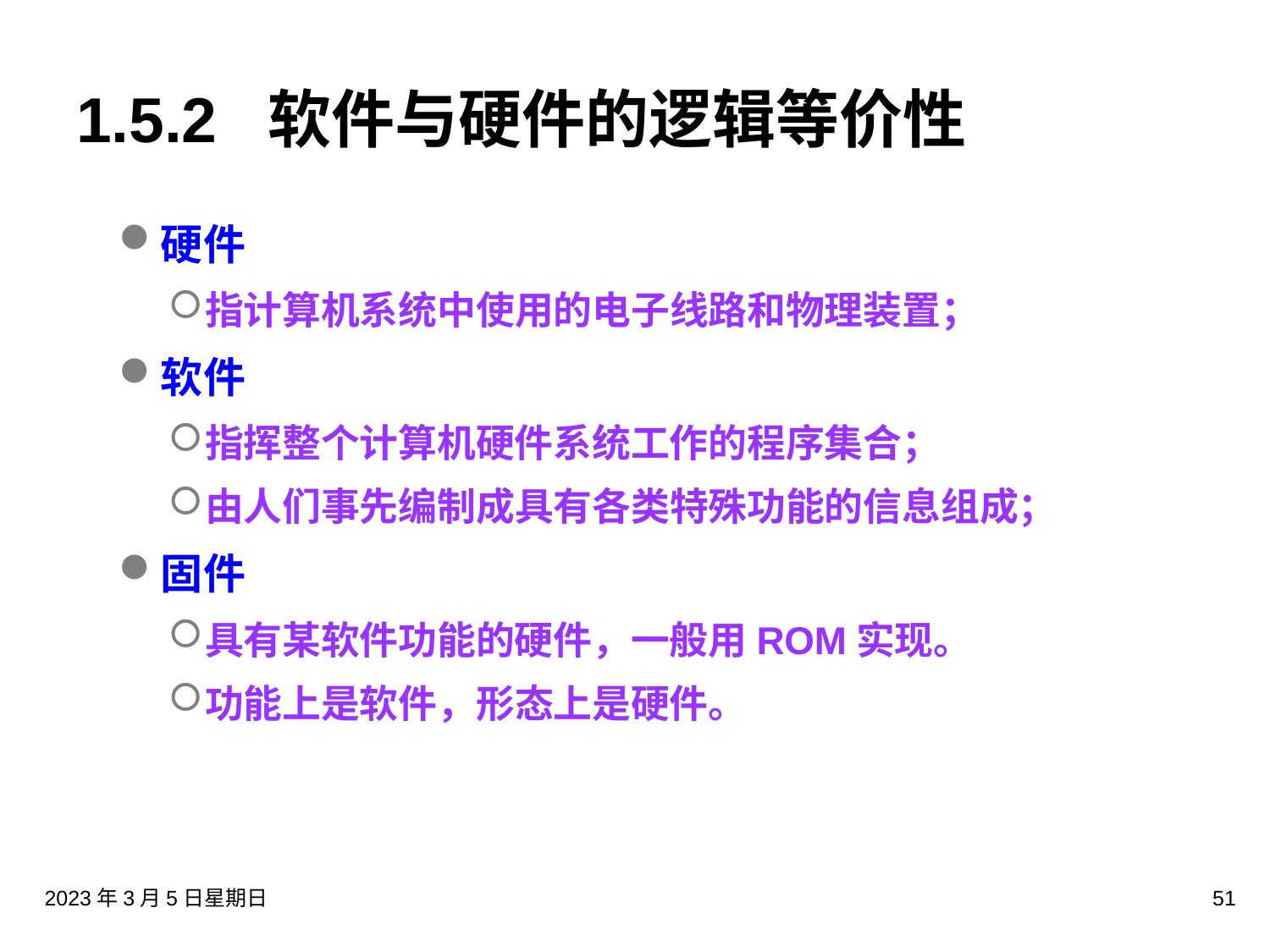

# 1.5.2  软件与硬件的逻辑等价性
硬件
指计算机系统中使用的电子线路和物理装置；
软件
指挥整个计算机硬件系统工作的程序集合；
由人们事先编制成具有各类特殊功能的信息组成；
固件
具有某软件功能的硬件，一般用ROM实现。
功能上是软件，形态上是硬件。
2023年3月5日星期日
51